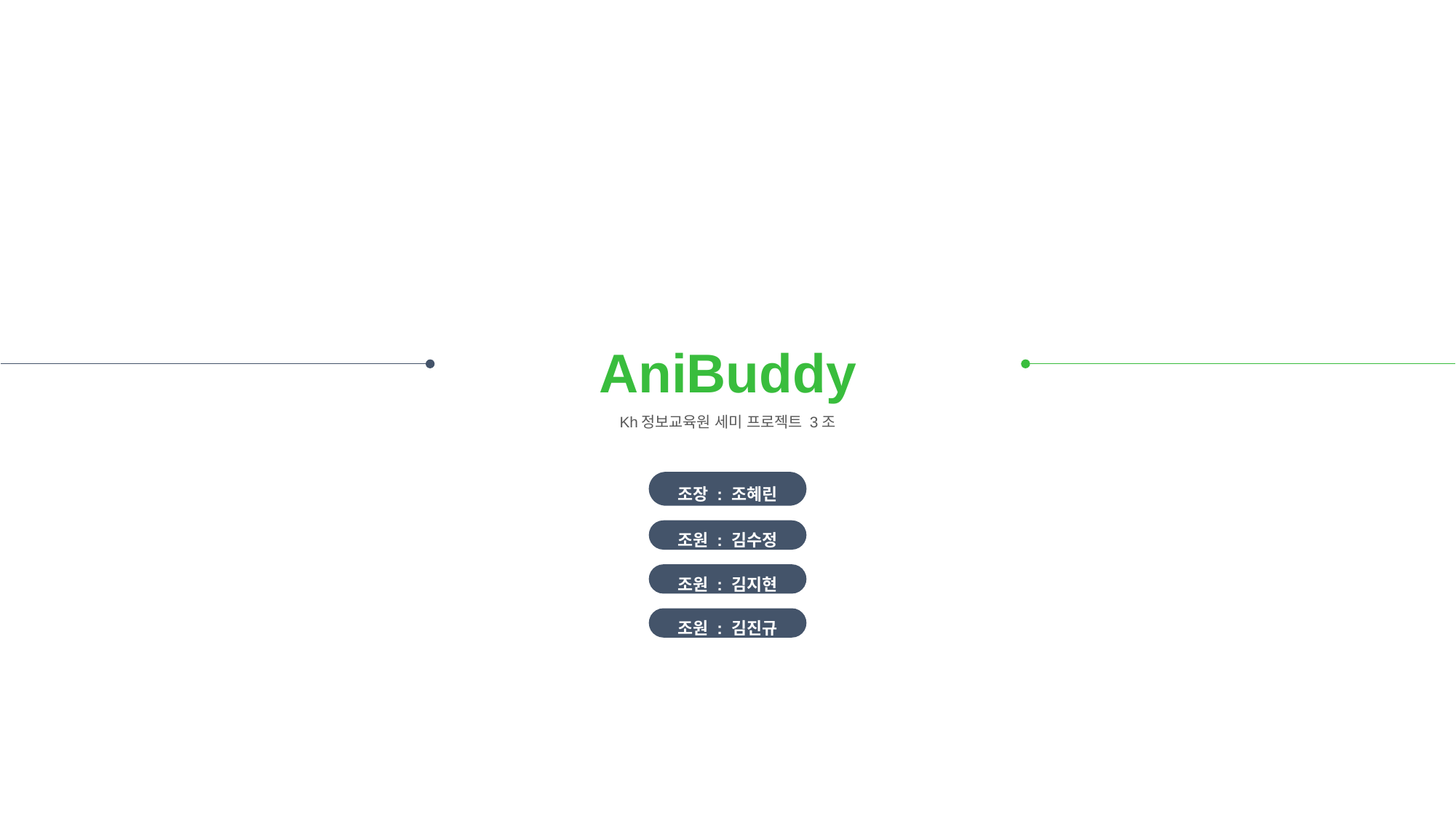

AniBuddy
Kh정보교육원 세미 프로젝트 3조
조장 : 조혜린
조원 : 김수정
조원 : 김지현
조원 : 김진규